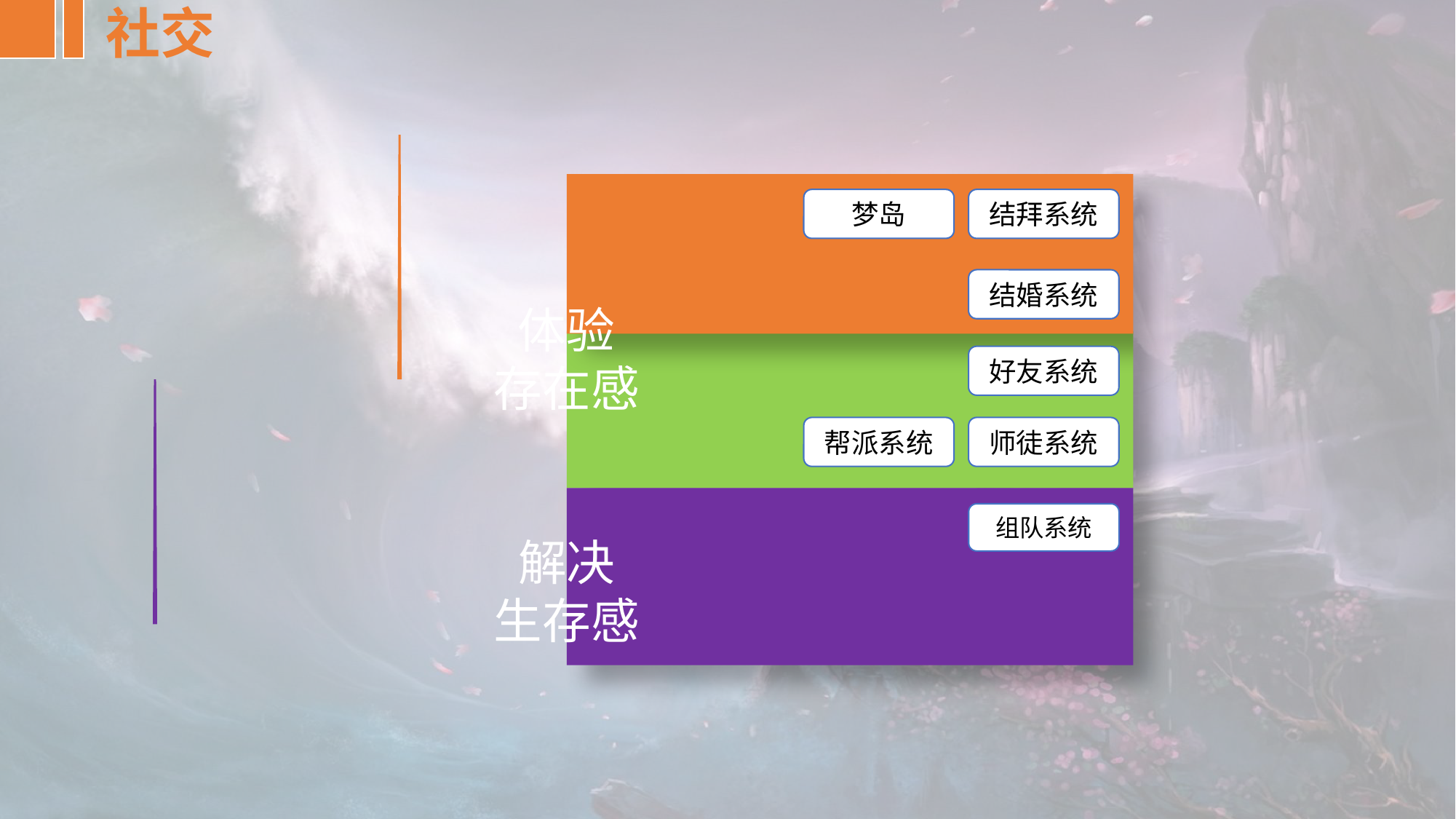

社交

梦岛
结拜系统
结婚系统
体验
存在感

好友系统
帮派系统
师徒系统

组队系统
解决
生存感